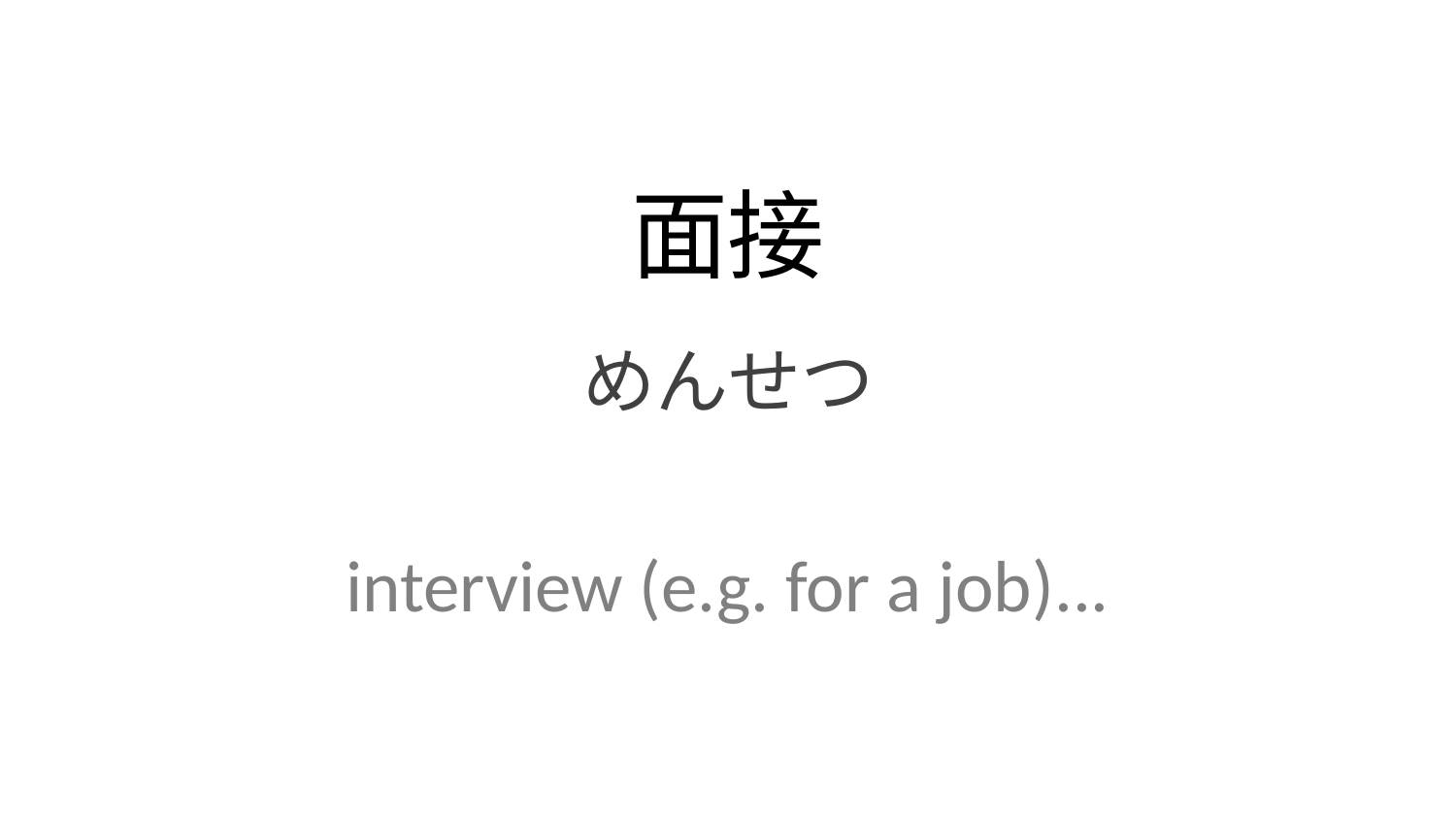

面接

めんせつ
interview (e.g. for a job)...